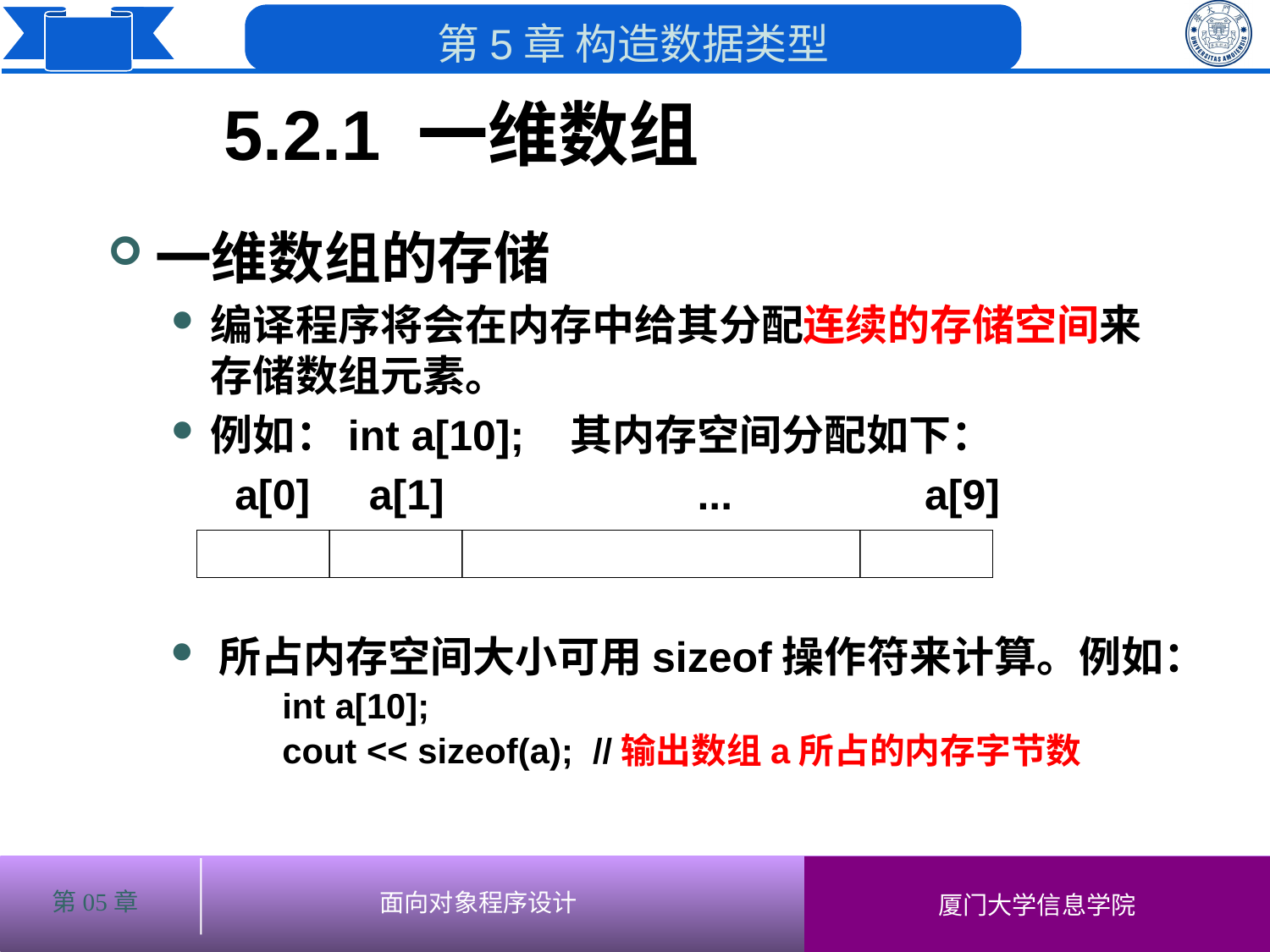

5.2.1 一维数组
# 一维数组的存储
编译程序将会在内存中给其分配连续的存储空间来存储数组元素。
例如：int a[10];   其内存空间分配如下：
a[0]     a[1]	               ...		  a[9]

所占内存空间大小可用sizeof操作符来计算。例如：
		int a[10];
		cout << sizeof(a);  //输出数组a所占的内存字节数
14